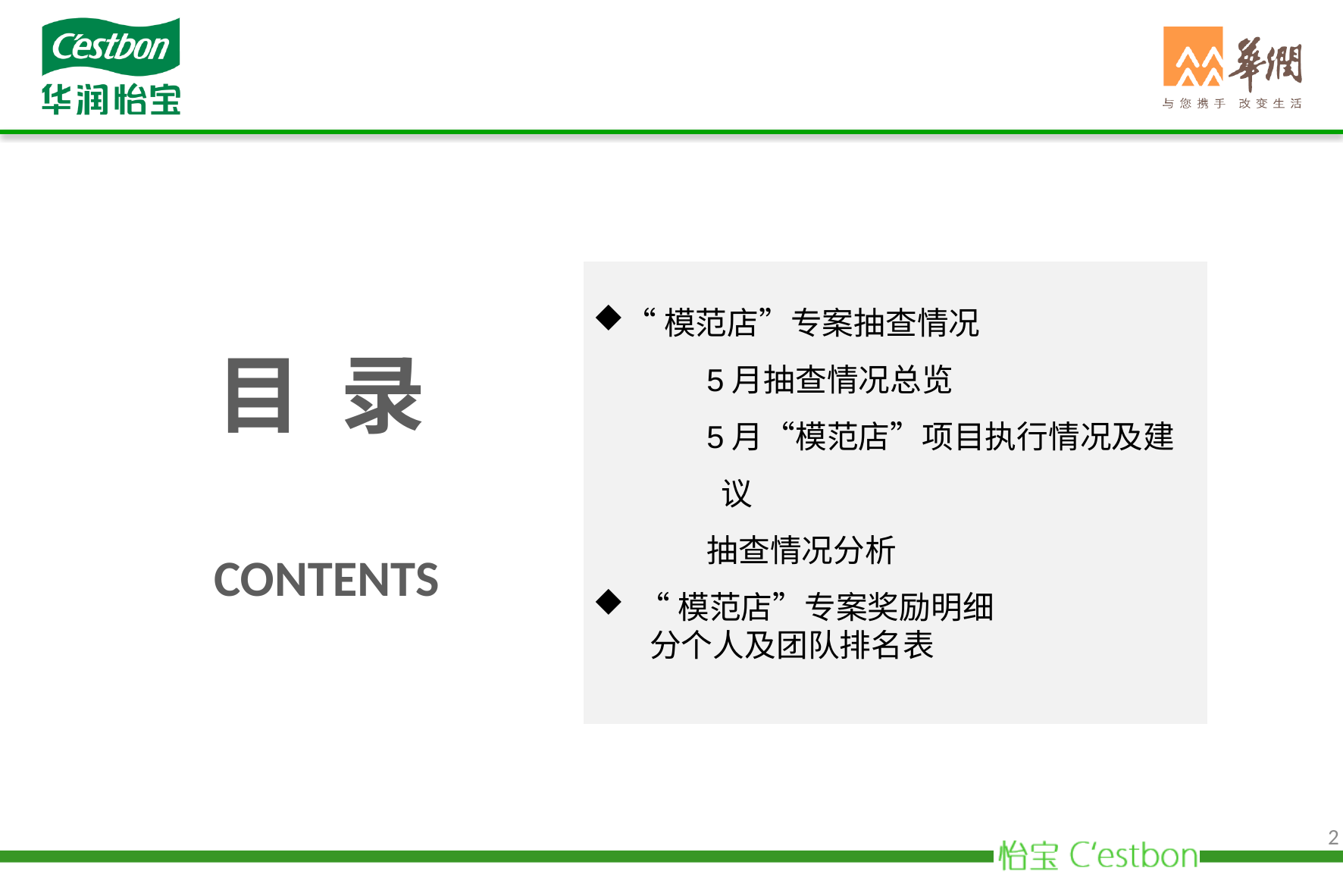

“模范店”专案抽查情况
5月抽查情况总览
5月“模范店”项目执行情况及建议
抽查情况分析
  “模范店”专案奖励明细
       分个人及团队排名表

目  录

 CONTENTS
2
2